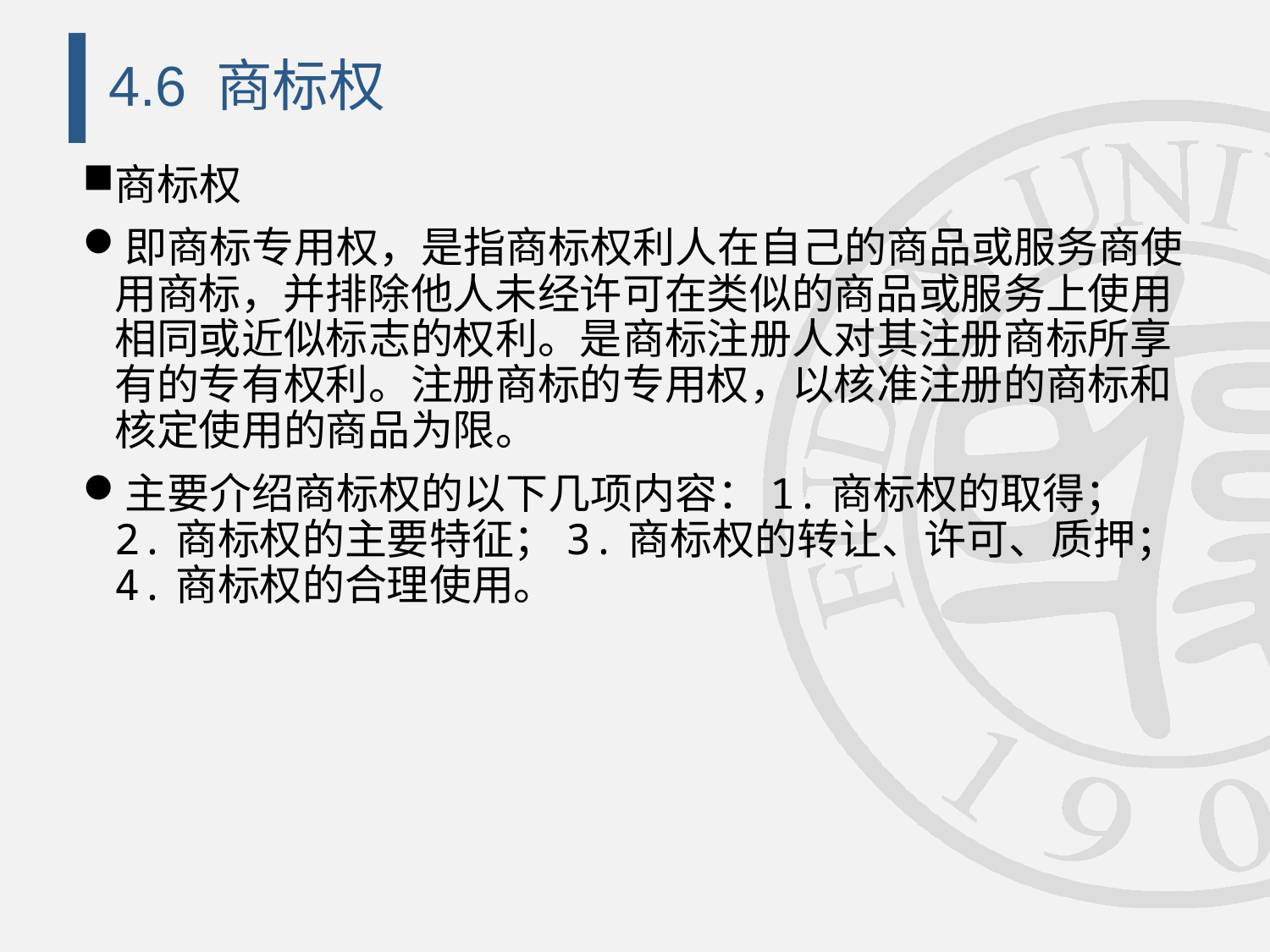

# 4.6 商标权
商标权
即商标专用权，是指商标权利人在自己的商品或服务商使用商标，并排除他人未经许可在类似的商品或服务上使用相同或近似标志的权利。是商标注册人对其注册商标所享有的专有权利。注册商标的专用权，以核准注册的商标和核定使用的商品为限。
主要介绍商标权的以下几项内容：1.商标权的取得；2.商标权的主要特征；3.商标权的转让、许可、质押；4.商标权的合理使用。